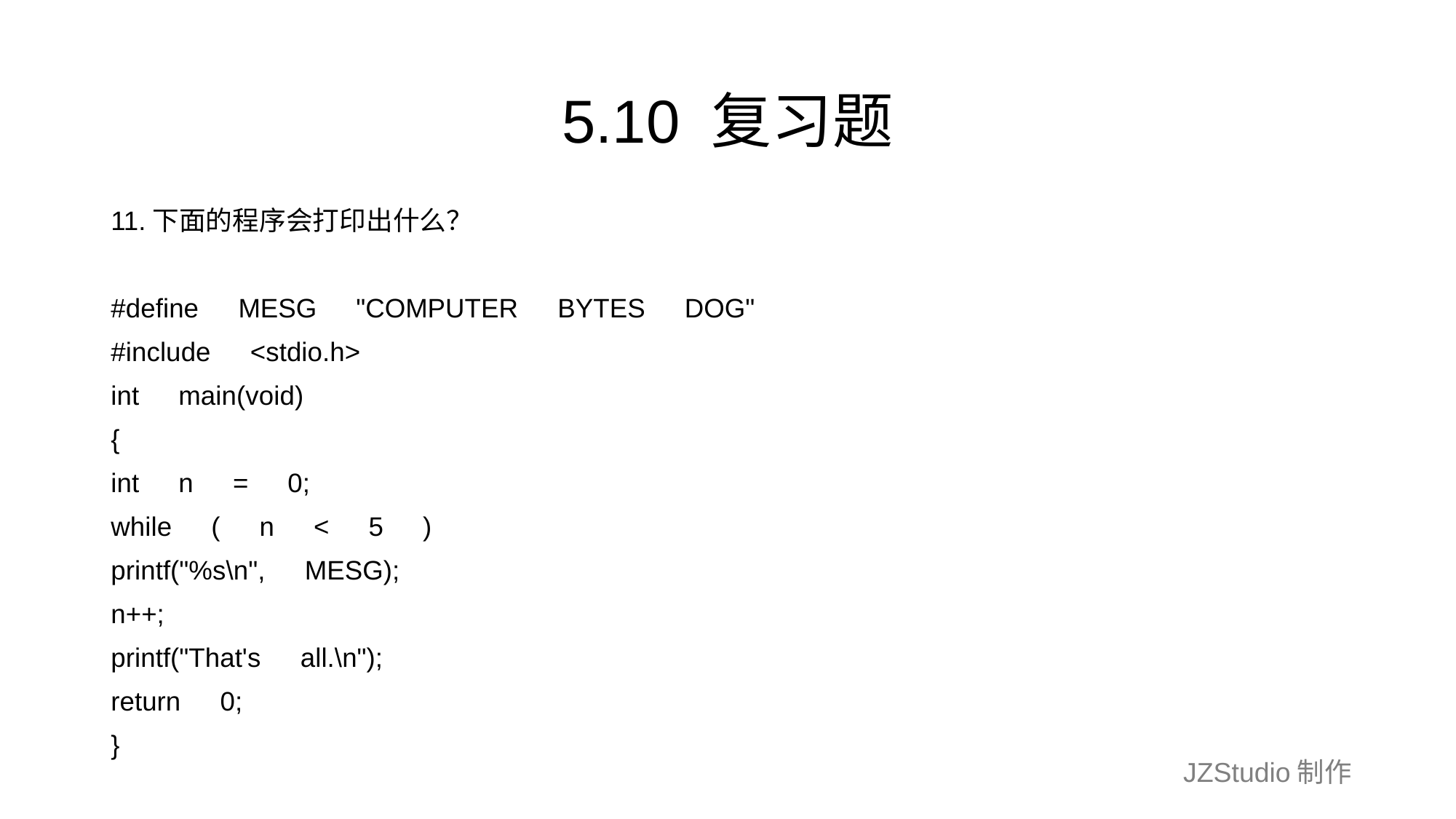

# 5.10 复习题
11.下面的程序会打印出什么？

#define　MESG　"COMPUTER　BYTES　DOG"
#include　<stdio.h>
int　main(void)
{
int　n　=　0;
while　(　n　<　5　)
printf("%s\n",　MESG);
n++;
printf("That's　all.\n");
return　0;
}